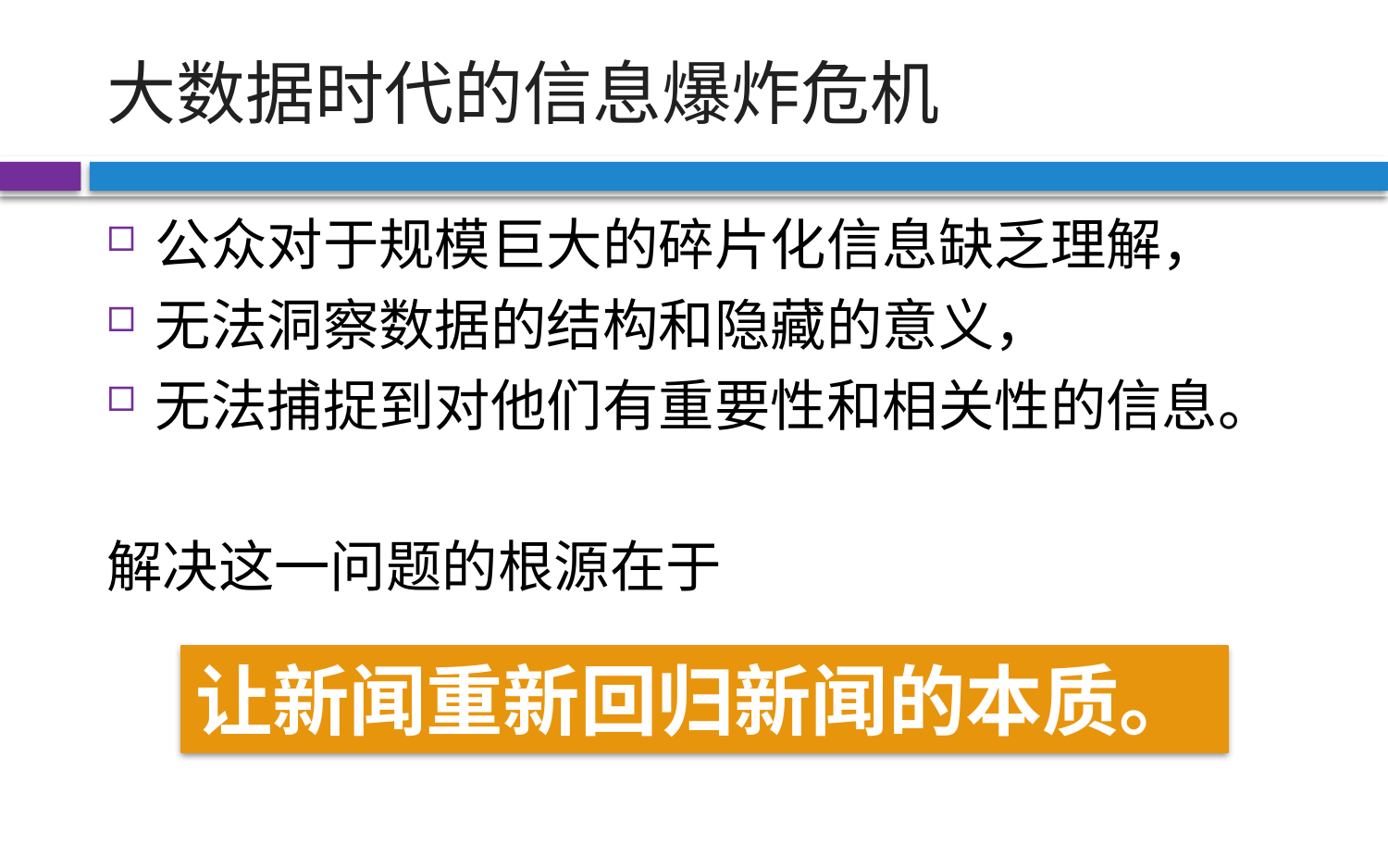

# 大数据时代的信息爆炸危机
公众对于规模巨大的碎片化信息缺乏理解，
无法洞察数据的结构和隐藏的意义，
无法捕捉到对他们有重要性和相关性的信息。

解决这一问题的根源在于
让新闻重新回归新闻的本质。